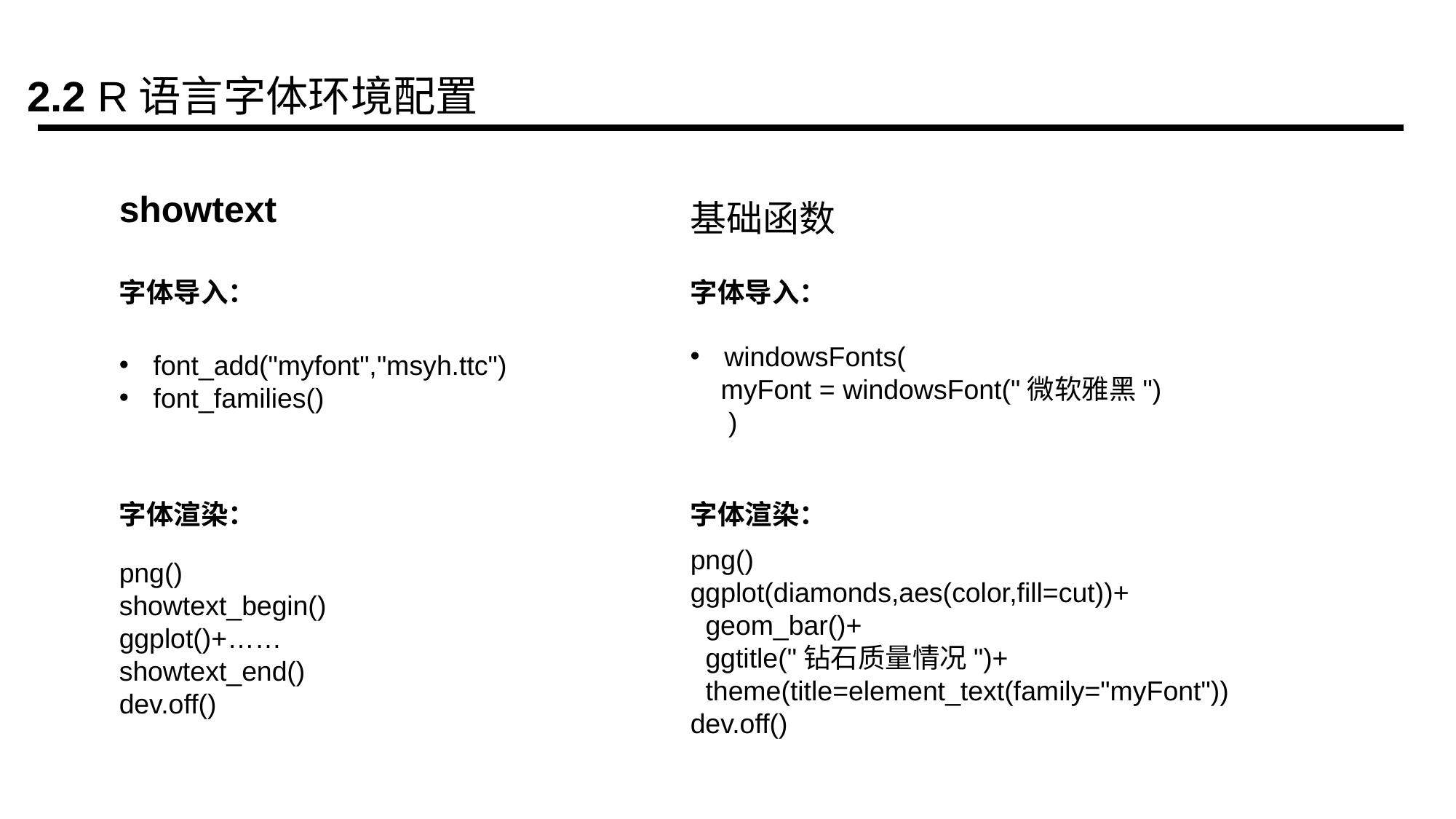

2.2 R语言字体环境配置
showtext
基础函数
字体导入：
字体导入：
windowsFonts(
    myFont = windowsFont("微软雅黑")
     )
font_add("myfont","msyh.ttc")
font_families()
字体渲染：
字体渲染：
png()
ggplot(diamonds,aes(color,fill=cut))+
  geom_bar()+
  ggtitle("钻石质量情况")+
  theme(title=element_text(family="myFont"))
dev.off()
png()
showtext_begin()
ggplot()+……
showtext_end()
dev.off()